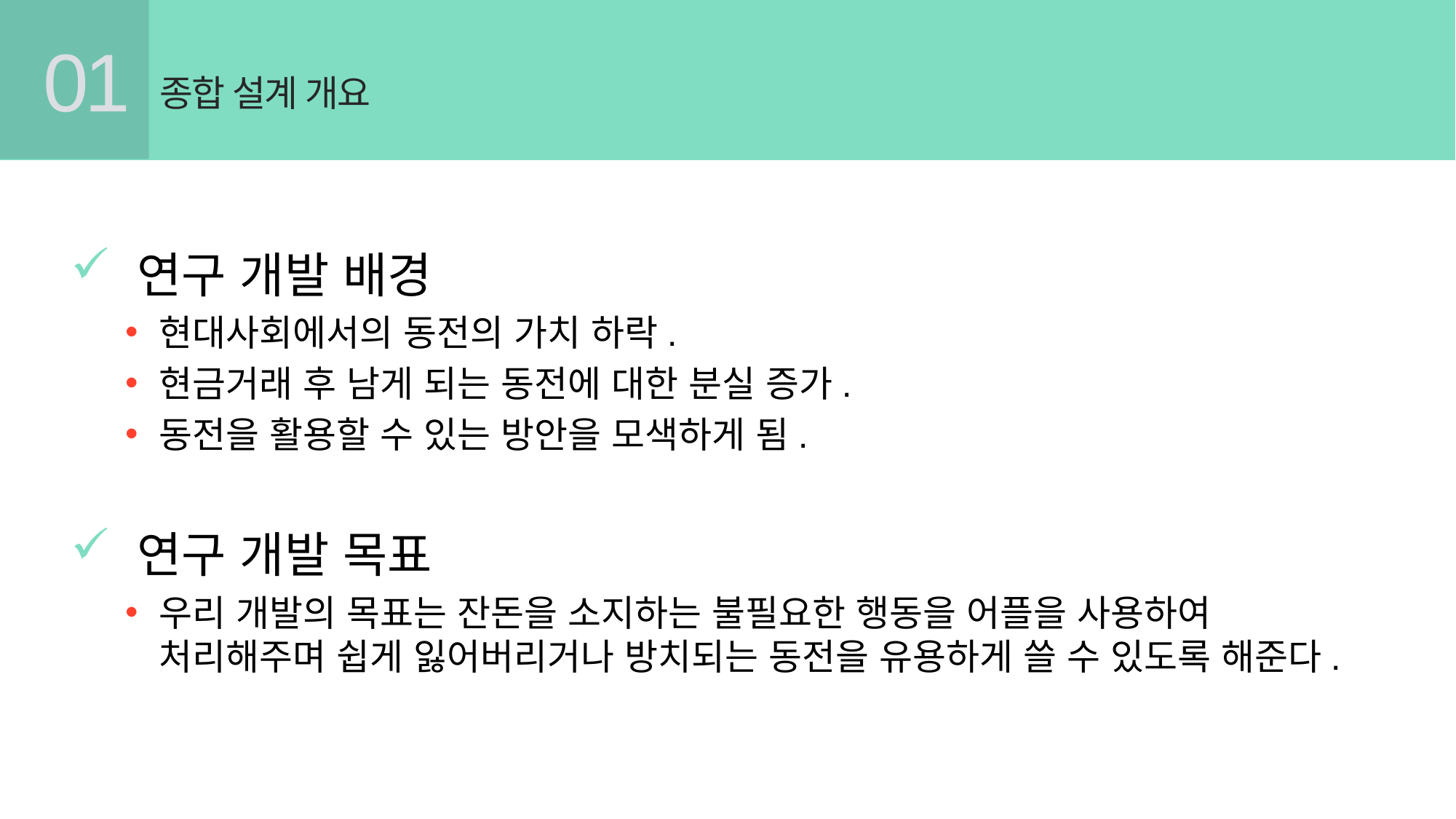

01
종합 설계 개요

 연구 개발 배경
현대사회에서의 동전의 가치 하락.
현금거래 후 남게 되는 동전에 대한 분실 증가.
동전을 활용할 수 있는 방안을 모색하게 됨.

 연구 개발 목표
우리 개발의 목표는 잔돈을 소지하는 불필요한 행동을 어플을 사용하여 처리해주며 쉽게 잃어버리거나 방치되는 동전을 유용하게 쓸 수 있도록 해준다.